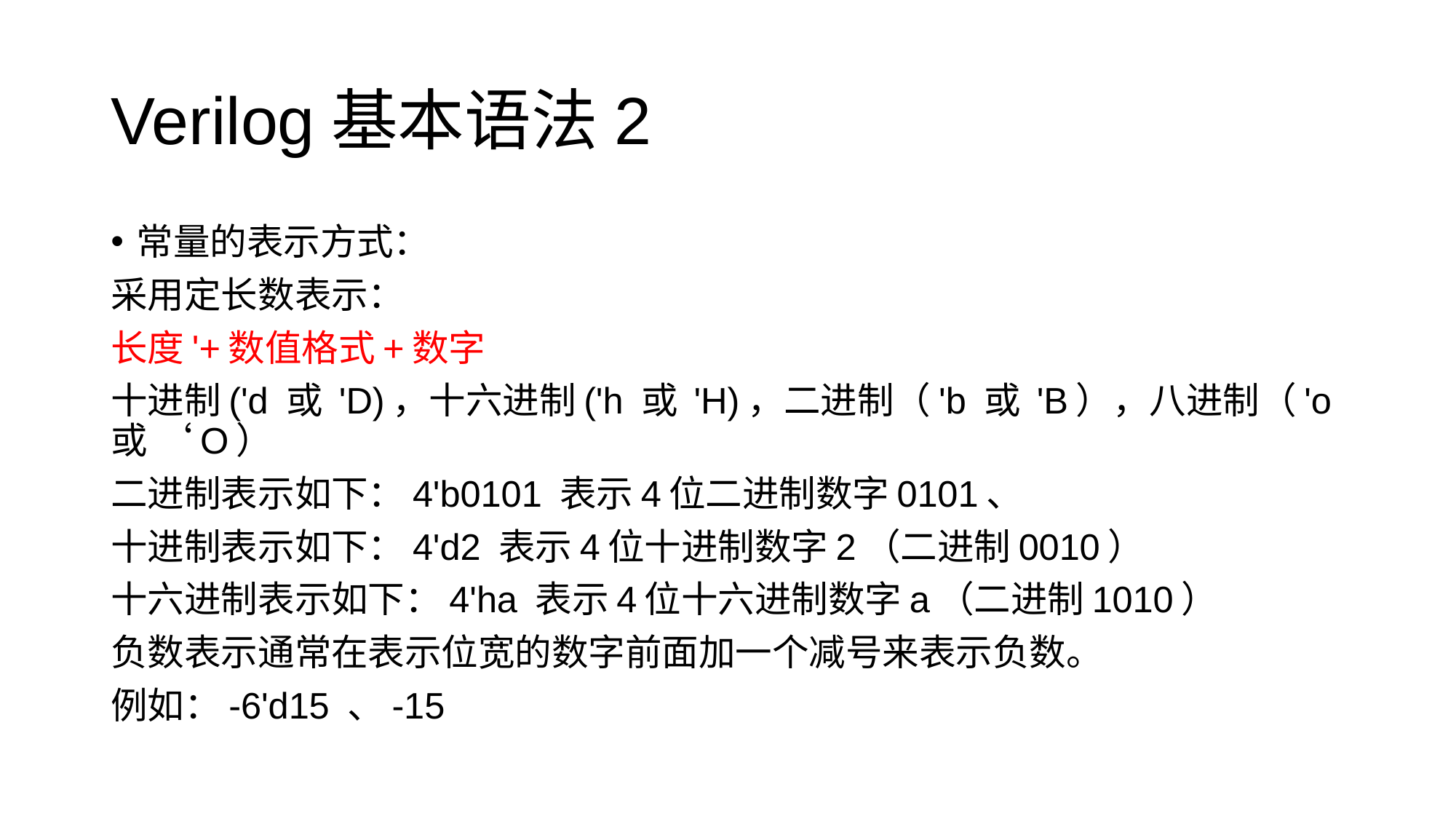

# Verilog基本语法2
常量的表示方式：
采用定长数表示：
长度'+数值格式+数字
十进制('d 或 'D)，十六进制('h 或 'H)，二进制（'b 或 'B），八进制（'o 或 ‘O）
二进制表示如下：4'b0101 表示4位二进制数字0101、
十进制表示如下：4'd2 表示4位十进制数字2（二进制0010）
十六进制表示如下：4'ha 表示4位十六进制数字a（二进制1010）
负数表示通常在表示位宽的数字前面加一个减号来表示负数。
例如：-6'd15 、-15